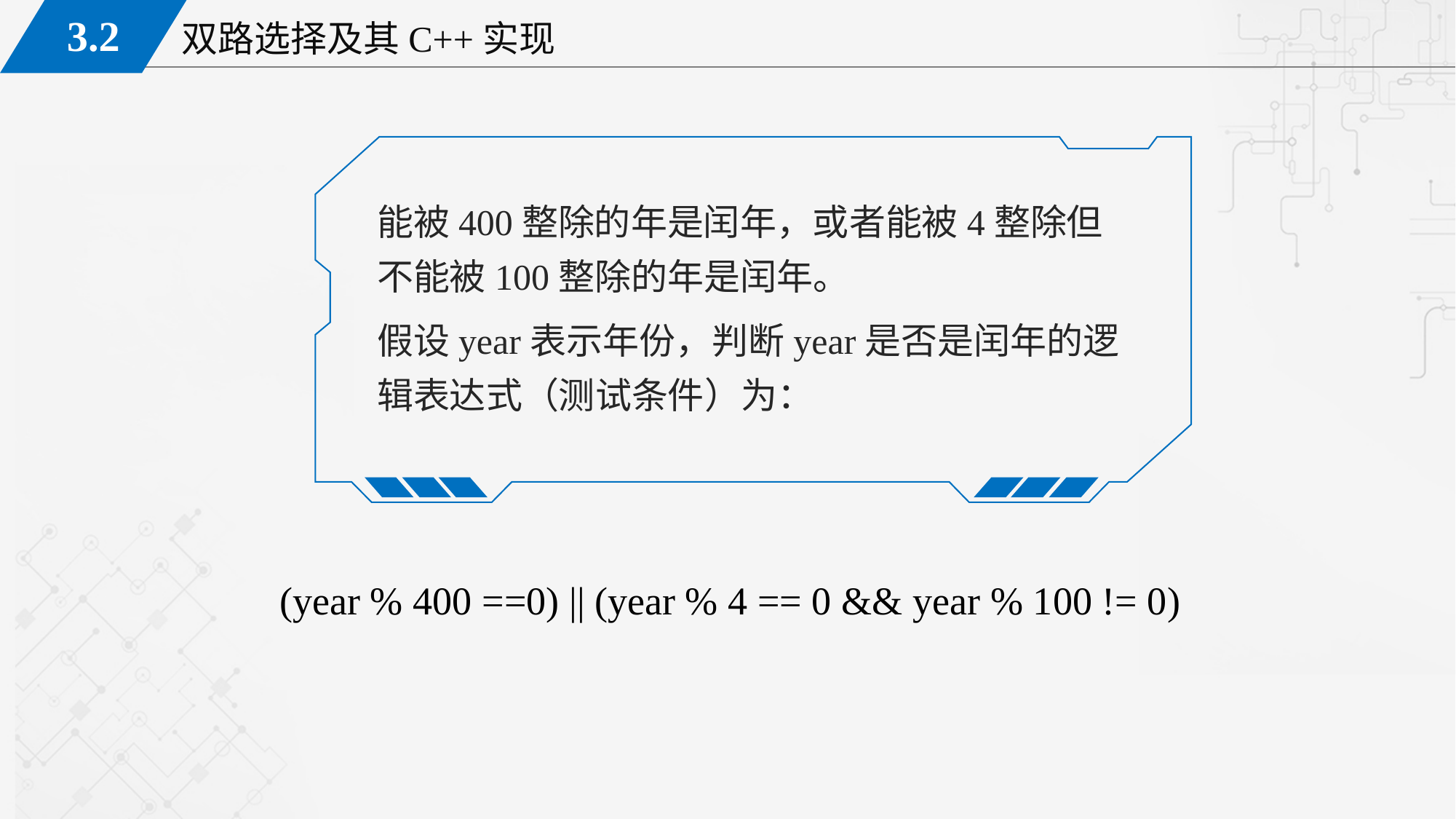

能被400整除的年是闰年，或者能被4整除但不能被100整除的年是闰年。
假设year表示年份，判断year是否是闰年的逻辑表达式（测试条件）为：
(year % 400 ==0) || (year % 4 == 0 && year % 100 != 0)